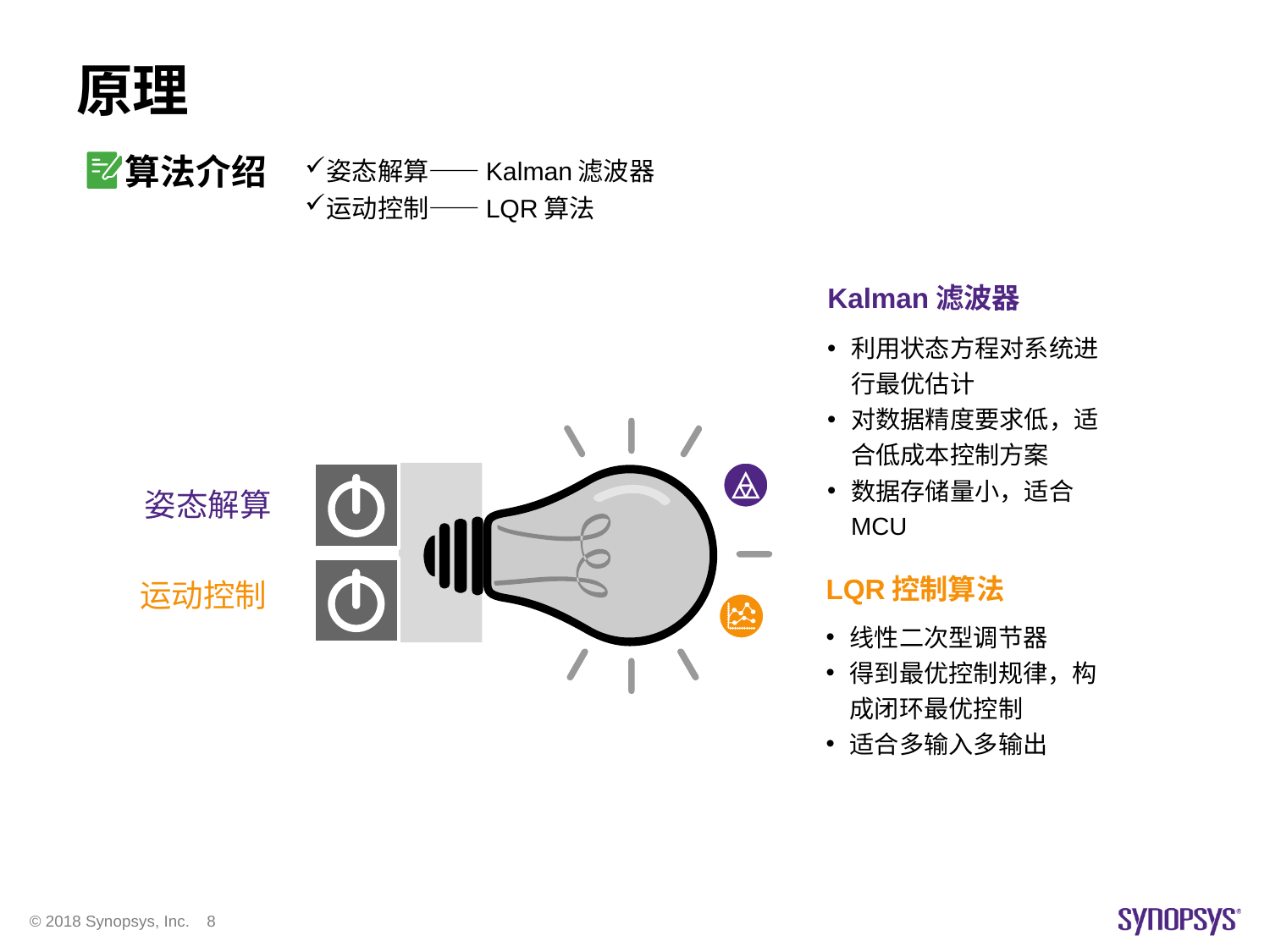

# 原理
算法介绍
姿态解算——Kalman滤波器
运动控制——LQR算法

Kalman滤波器
利用状态方程对系统进行最优估计
对数据精度要求低，适合低成本控制方案
数据存储量小，适合MCU

姿态解算

LQR控制算法
线性二次型调节器
得到最优控制规律，构成闭环最优控制
适合多输入多输出
运动控制